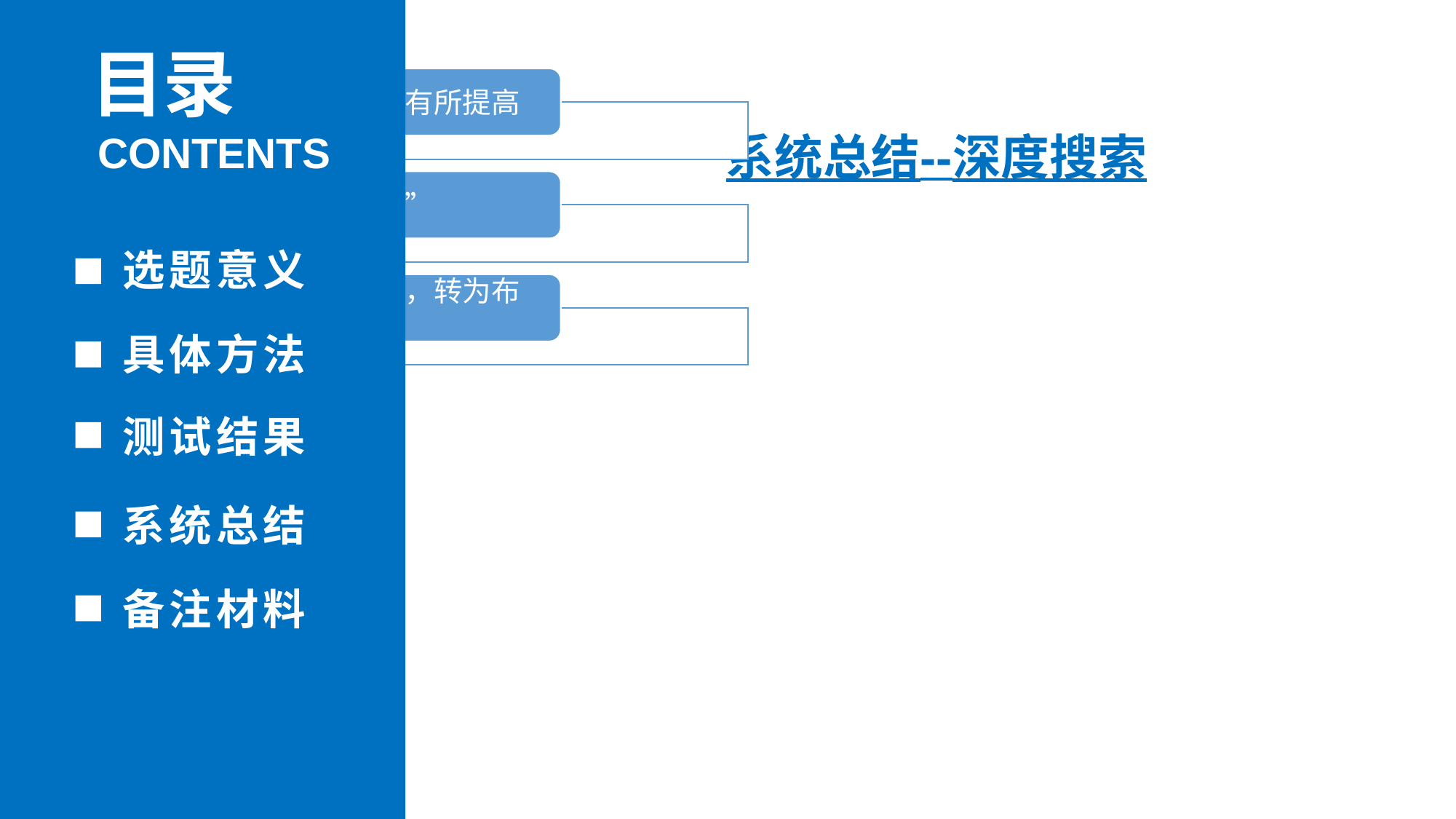

目录
CONTENTS
系统总结--深度搜索
选题意义

对一般玩家而言，系统胜率有所提高

系统落子布局更加“拟人化”

会出现放弃当下“最优解”，转为布局
具体方法

测试结果

系统总结

备注材料